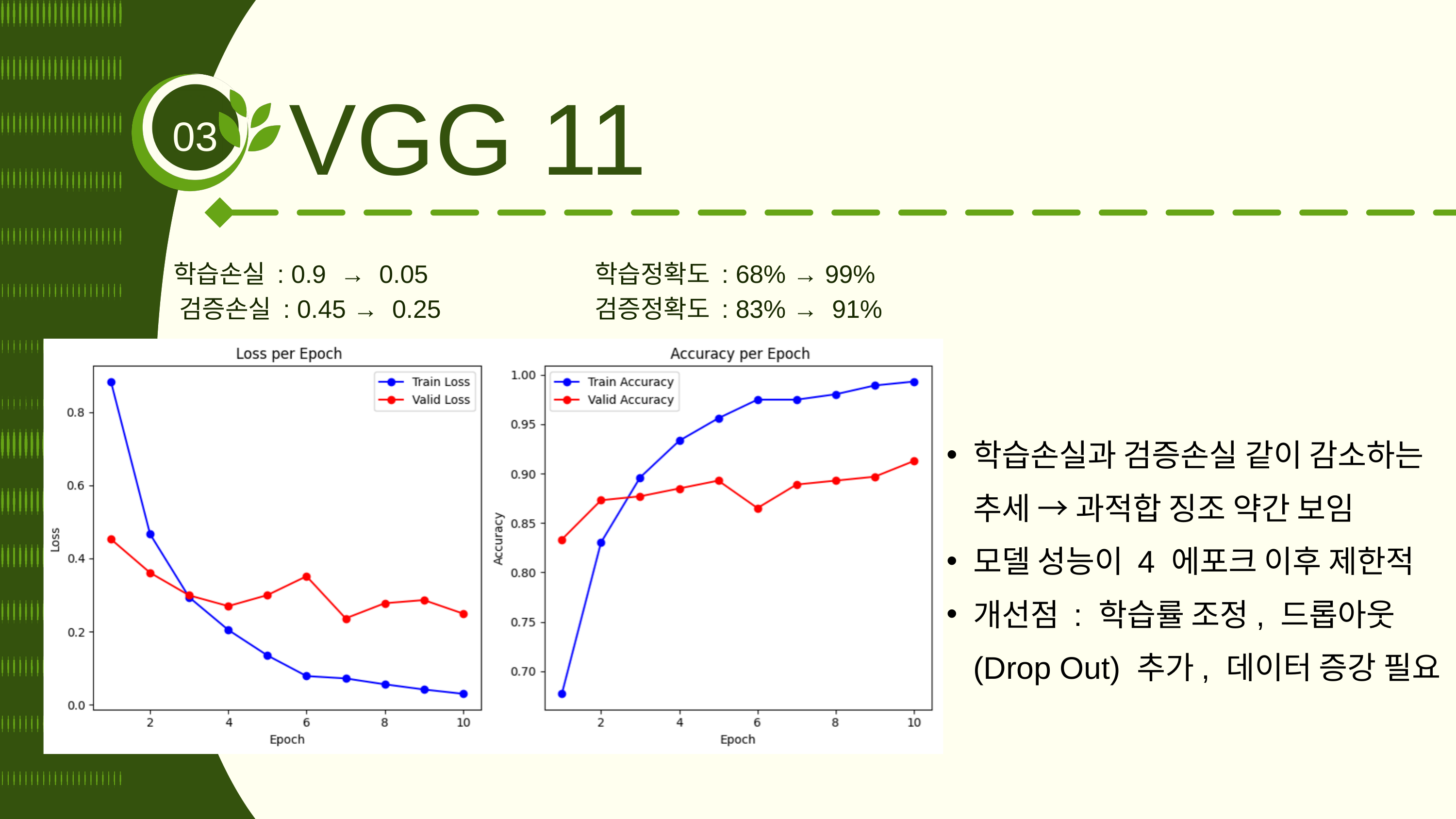

VGG 11

03

학습손실 : 0.9  →  0.05
 검증손실 : 0.45 →  0.25
학습정확도 : 68% → 99%
검증정확도 : 83% →  91%

학습손실과 검증손실 같이 감소하는 추세 → 과적합 징조 약간 보임
모델 성능이 4 에포크 이후 제한적
개선점 : 학습률 조정, 드롭아웃(Drop Out) 추가, 데이터 증강 필요